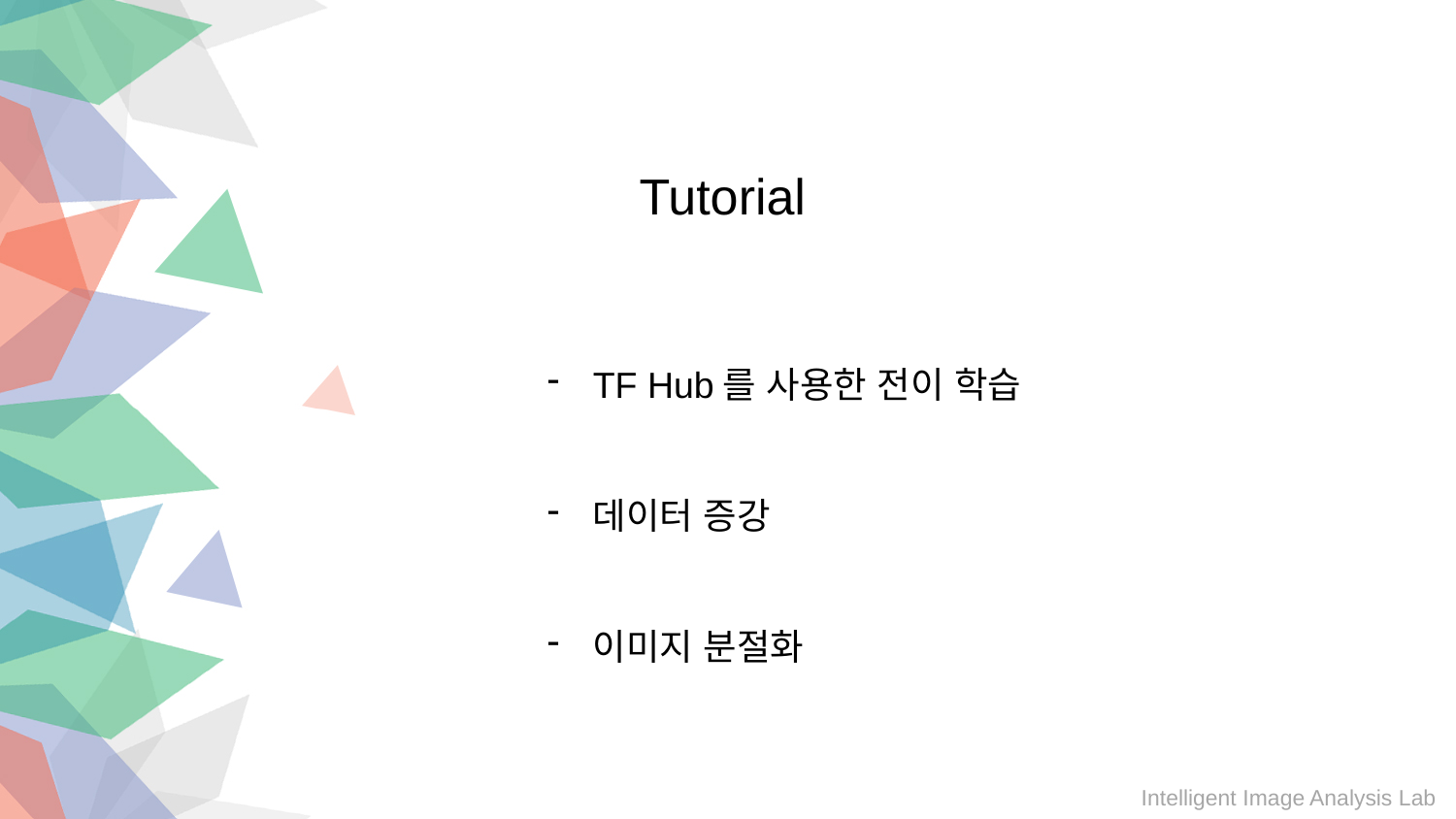

Tutorial
TF Hub를 사용한 전이 학습
데이터 증강
이미지 분절화